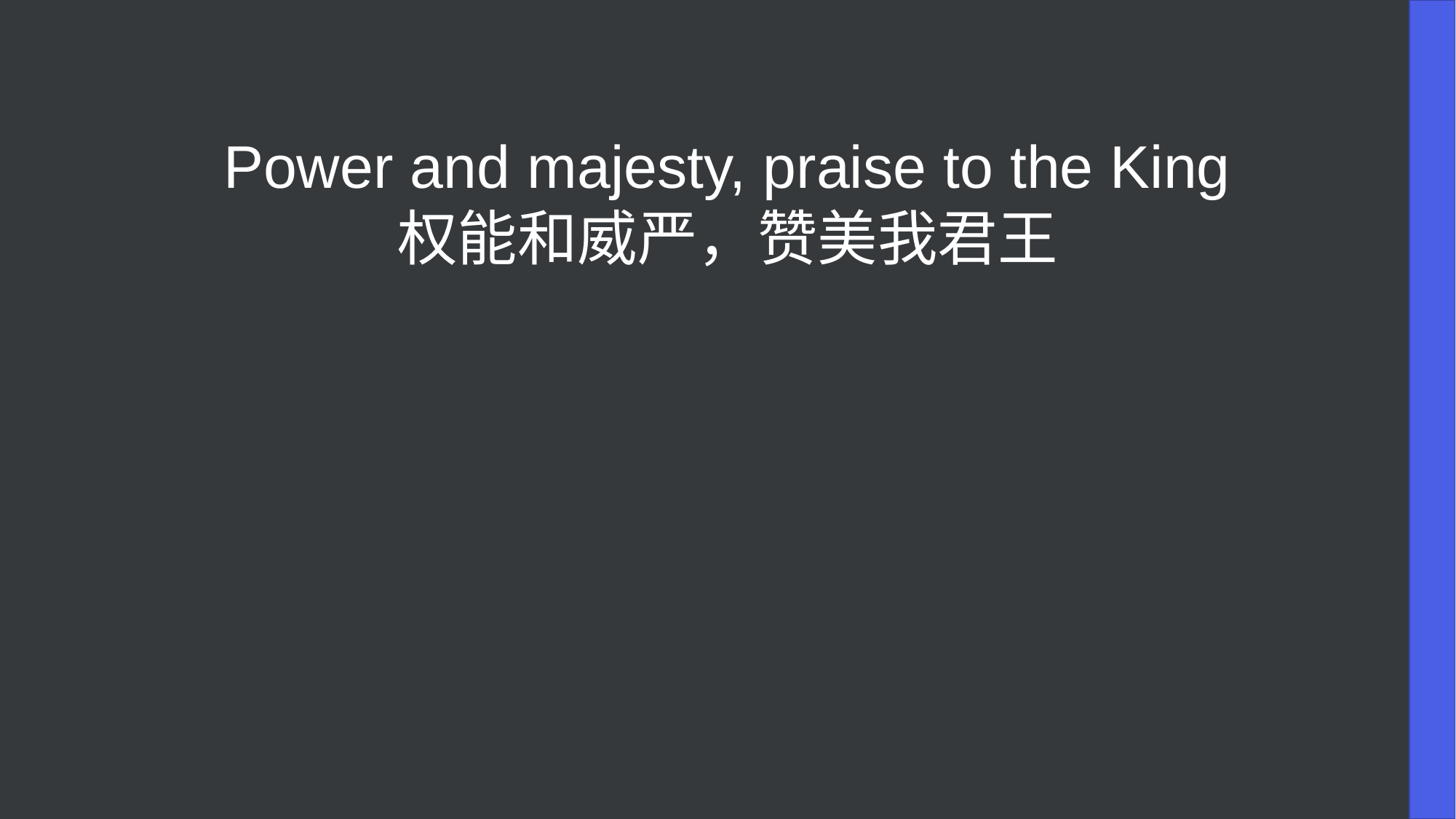

Power and majesty, praise to the King
权能和威严，赞美我君王